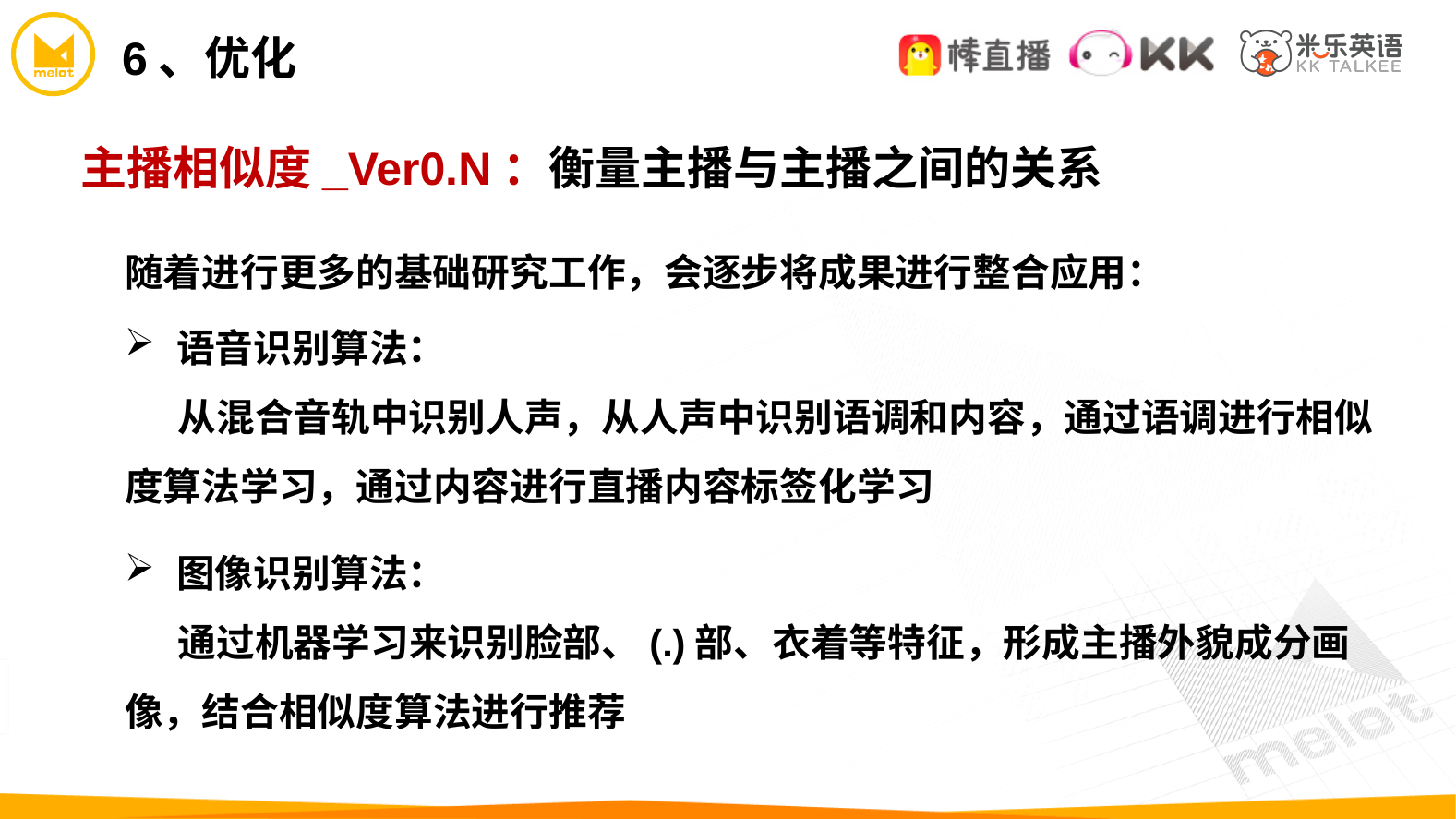

6、优化
主播相似度_Ver0.N：衡量主播与主播之间的关系
随着进行更多的基础研究工作，会逐步将成果进行整合应用：
语音识别算法：
     从混合音轨中识别人声，从人声中识别语调和内容，通过语调进行相似度算法学习，通过内容进行直播内容标签化学习
图像识别算法：
     通过机器学习来识别脸部、(.)部、衣着等特征，形成主播外貌成分画像，结合相似度算法进行推荐